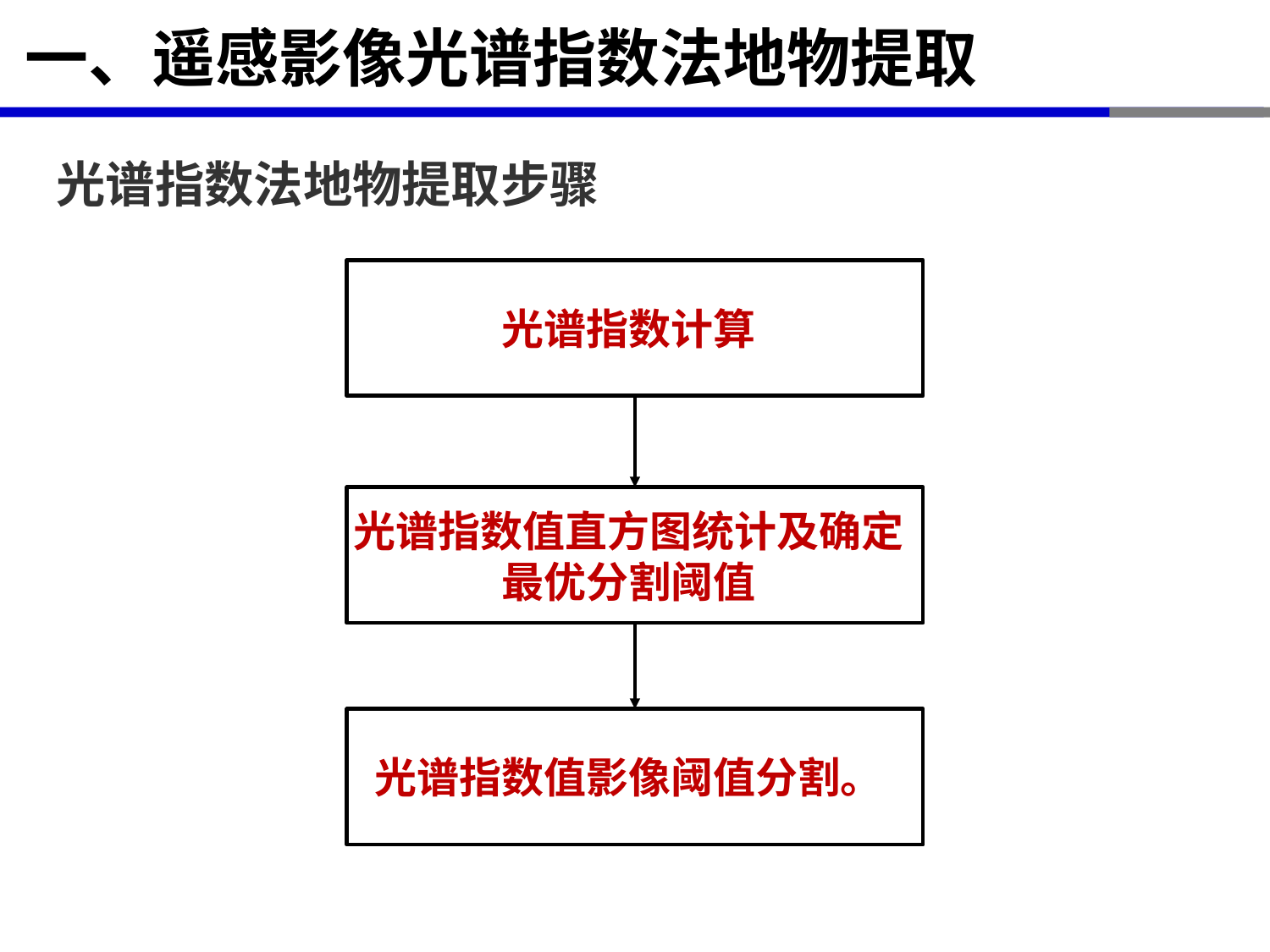

# 一、遥感影像光谱指数法地物提取
光谱指数法地物提取步骤
光谱指数计算
光谱指数值直方图统计及确定最优分割阈值
光谱指数值影像阈值分割。